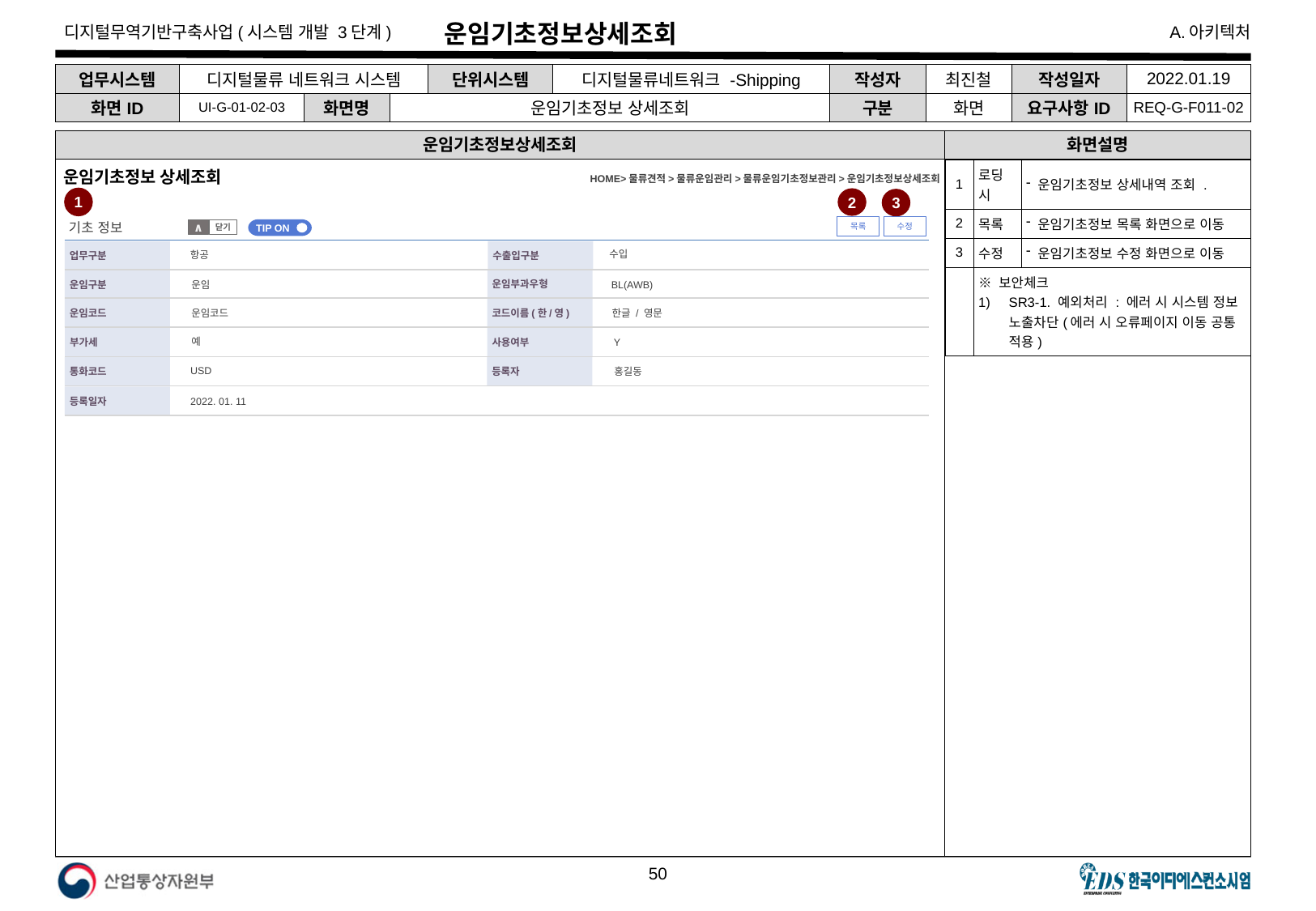

# 운임기초정보상세조회
| 업무시스템 | 디지털물류 네트워크 시스템 |  |  | 단위시스템 | 디지털물류네트워크 -Shipping | 작성자 | 최진철 | 작성일자 | 2022.01.19 |
| --- | --- | --- | --- | --- | --- | --- | --- | --- | --- |
| 화면ID | UI-G-01-02-03 | 화면명 | 운임기초정보 상세조회 |  |  | 구분 | 화면 | 요구사항ID | REQ-G-F011-02 |
운임기초정보상세조회
화면설명

운임기초정보 상세조회

| 1 | 로딩 시 | 운임기초정보 상세내역 조회 . |
| --- | --- | --- |
| 2 | 목록 | 운임기초정보 목록 화면으로 이동 |
| 3 | 수정 | 운임기초정보 수정 화면으로 이동 |
|  | ※ 보안체크 SR3-1. 예외처리 : 에러 시 시스템 정보 노출차단(에러 시 오류페이지 이동 공통 적용) |  |
HOME>물류견적>물류운임관리>물류운임기초정보관리>운임기초정보상세조회
1
2
3
기초 정보
수정
목록
TIP ON

닫기
∧
업무구분
수출입구분
항공
수입
운임부과우형
운임구분
운임
BL(AWB)
코드이름(한/영)
운임코드
운임코드
한글 / 영문
사용여부
부가세
예
Y
등록자
통화코드
USD
홍길동
등록일자
2022. 01. 11